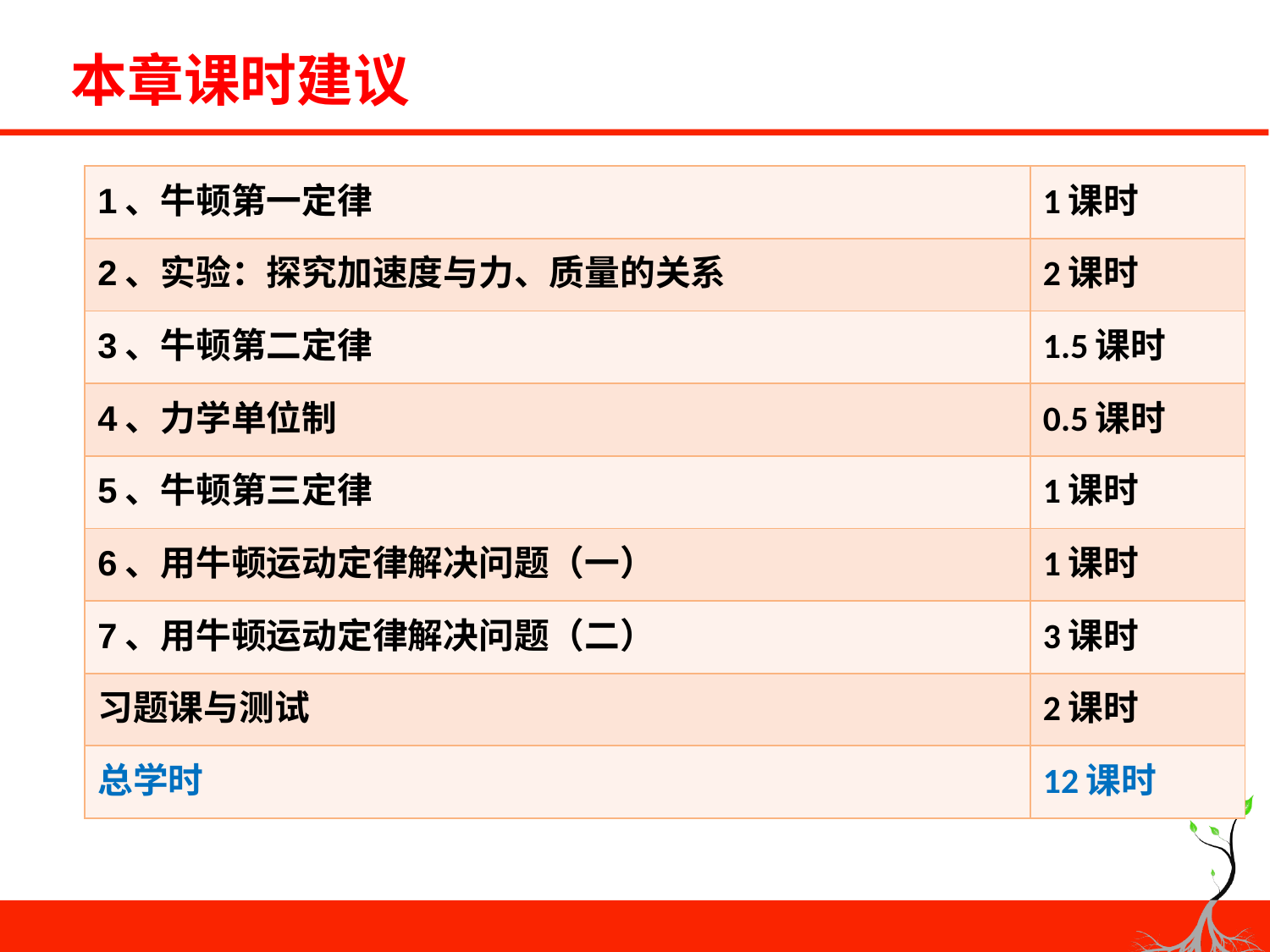

# 本章课时建议
| 1、牛顿第一定律 | 1课时 |
| --- | --- |
| 2、实验：探究加速度与力、质量的关系 | 2课时 |
| 3、牛顿第二定律 | 1.5课时 |
| 4、力学单位制 | 0.5课时 |
| 5、牛顿第三定律 | 1课时 |
| 6、用牛顿运动定律解决问题（一） | 1课时 |
| 7、用牛顿运动定律解决问题（二） | 3课时 |
| 习题课与测试 | 2课时 |
| 总学时 | 12课时 |